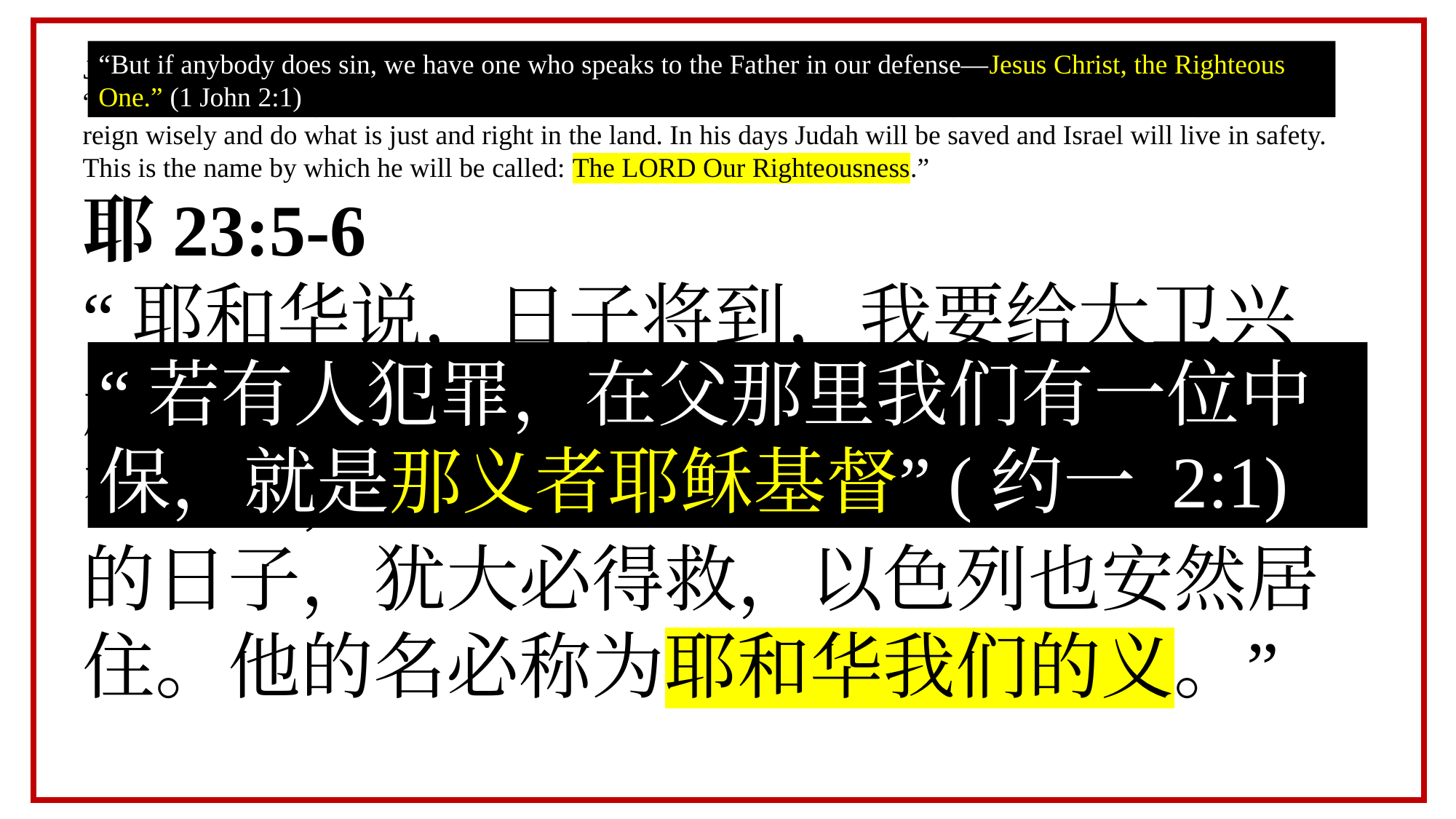

“But if anybody does sin, we have one who speaks to the Father in our defense—Jesus Christ, the Righteous One.” (1 John 2:1)
Jeremiah 23:5-6
“The days are coming,” declares the LORD, “when I will raise up to David a righteous Branch, a King who will reign wisely and do what is just and right in the land. In his days Judah will be saved and Israel will live in safety. This is the name by which he will be called: The LORD Our Righteousness.”
耶23:5-6
“耶和华说，日子将到，我要给大卫兴起一个公义的苗裔。他必掌王权，行事有智慧，在地上施行公平和公义。在他的日子，犹大必得救，以色列也安然居住。他的名必称为耶和华我们的义。”

“若有人犯罪，在父那里我们有一位中保，就是那义者耶稣基督”(约一 2:1)